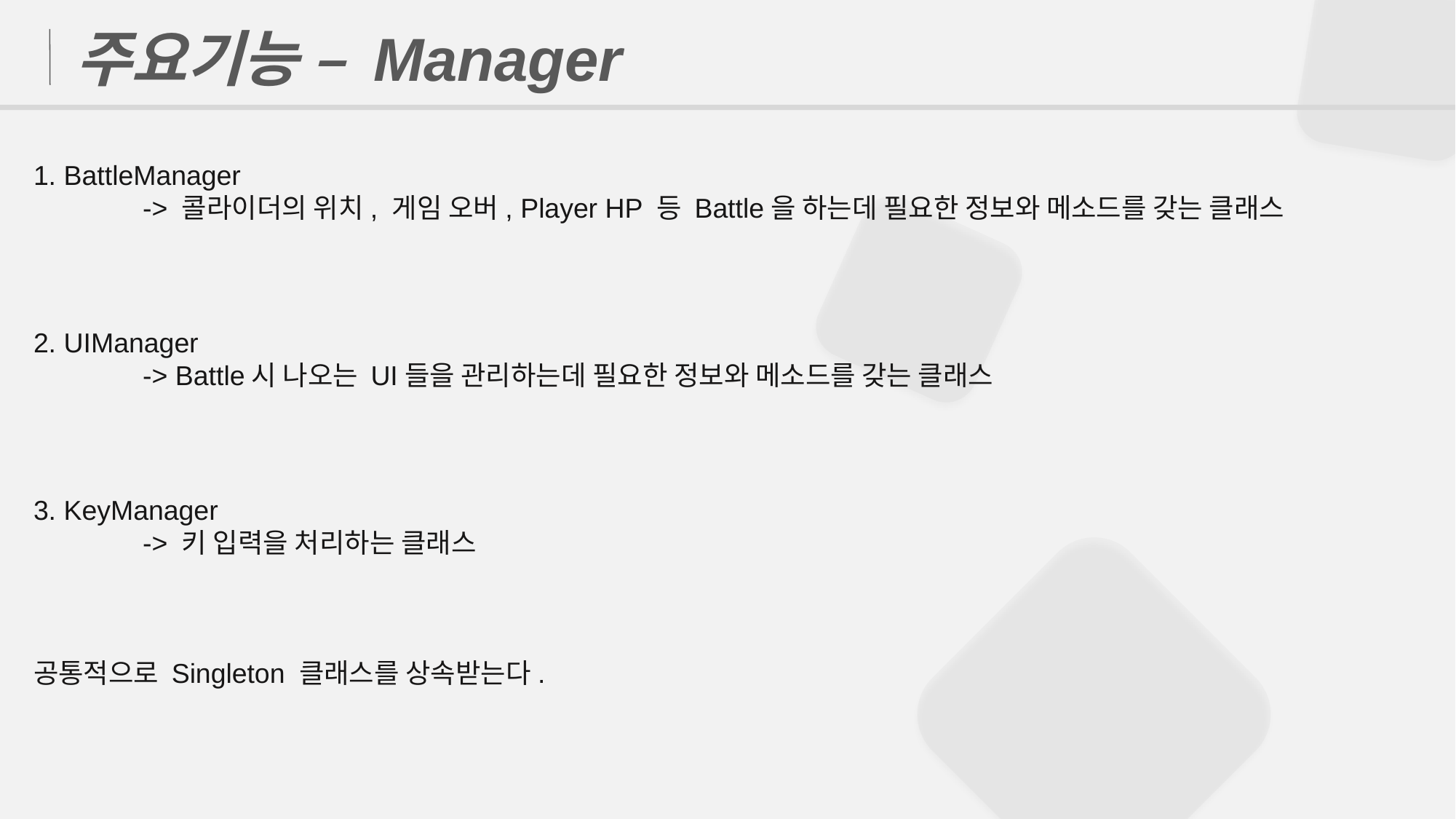

주요기능 – Manager

1. BattleManager
	-> 콜라이더의 위치, 게임 오버, Player HP 등 Battle을 하는데 필요한 정보와 메소드를 갖는 클래스

2. UIManager
	-> Battle시 나오는 UI들을 관리하는데 필요한 정보와 메소드를 갖는 클래스
3. KeyManager
	-> 키 입력을 처리하는 클래스

공통적으로 Singleton 클래스를 상속받는다.